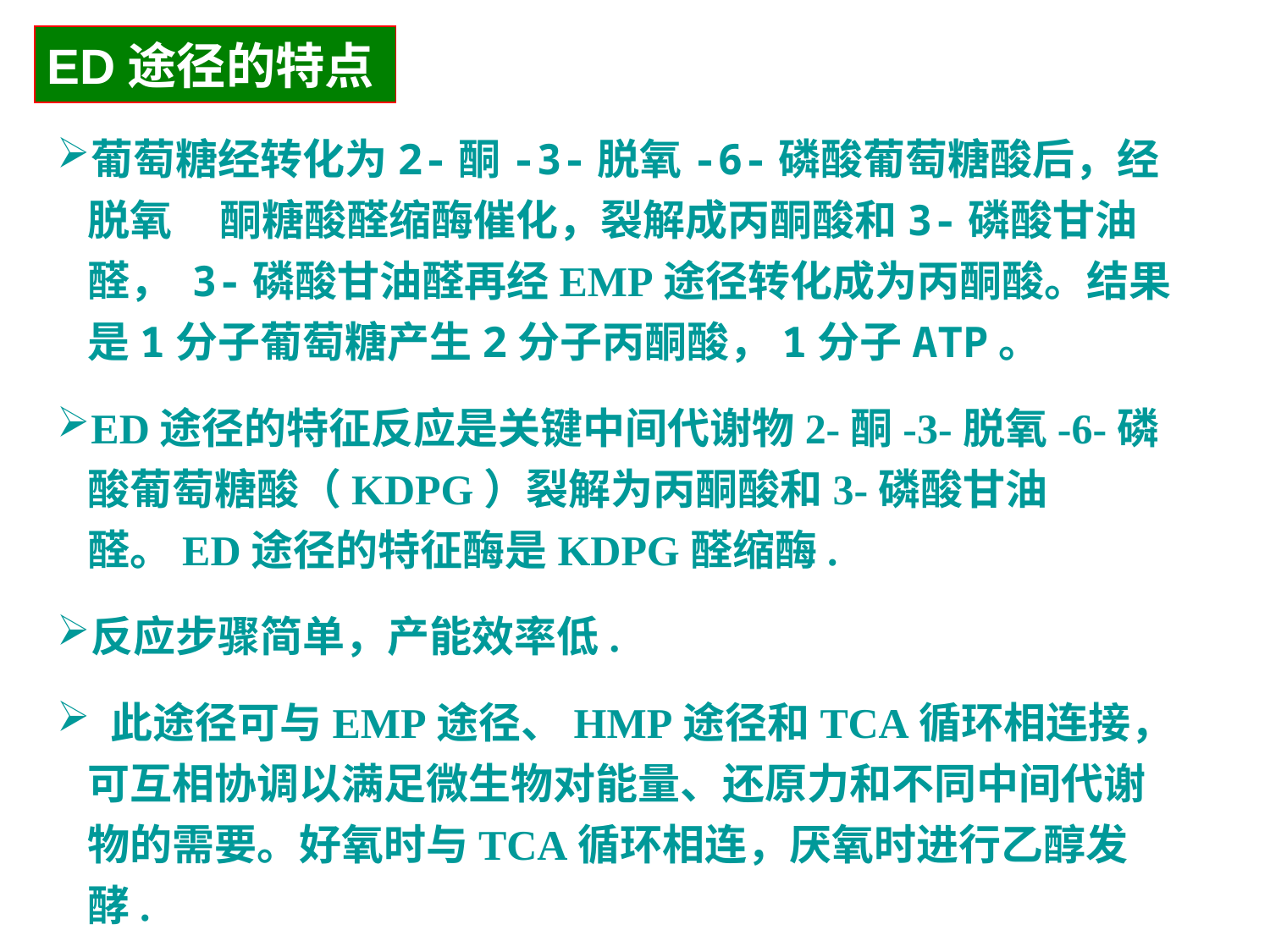

ED途径的特点
葡萄糖经转化为2-酮-3-脱氧-6-磷酸葡萄糖酸后，经脱氧     酮糖酸醛缩酶催化，裂解成丙酮酸和3-磷酸甘油醛， 3-磷酸甘油醛再经EMP途径转化成为丙酮酸。结果是1分子葡萄糖产生2分子丙酮酸，1分子ATP。
ED途径的特征反应是关键中间代谢物2-酮-3-脱氧-6-磷酸葡萄糖酸（KDPG）裂解为丙酮酸和3-磷酸甘油醛。ED途径的特征酶是KDPG醛缩酶.
反应步骤简单，产能效率低.
 此途径可与EMP途径、HMP途径和TCA循环相连接，可互相协调以满足微生物对能量、还原力和不同中间代谢物的需要。好氧时与TCA循环相连，厌氧时进行乙醇发酵.